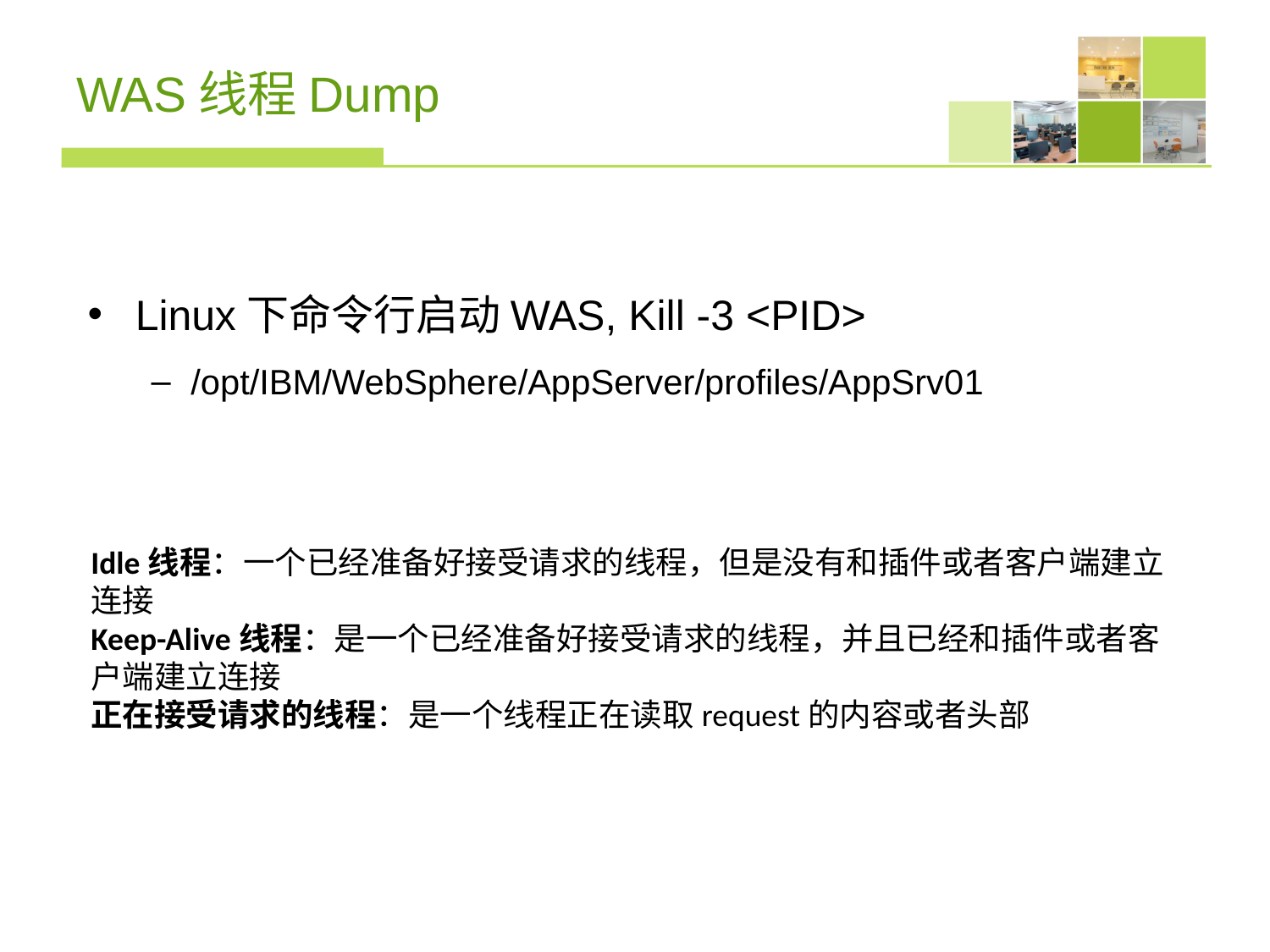

# WAS线程Dump
Linux下命令行启动WAS, Kill -3 <PID>
/opt/IBM/WebSphere/AppServer/profiles/AppSrv01

Idle线程：一个已经准备好接受请求的线程，但是没有和插件或者客户端建立连接
Keep-Alive线程：是一个已经准备好接受请求的线程，并且已经和插件或者客户端建立连接
正在接受请求的线程：是一个线程正在读取request的内容或者头部